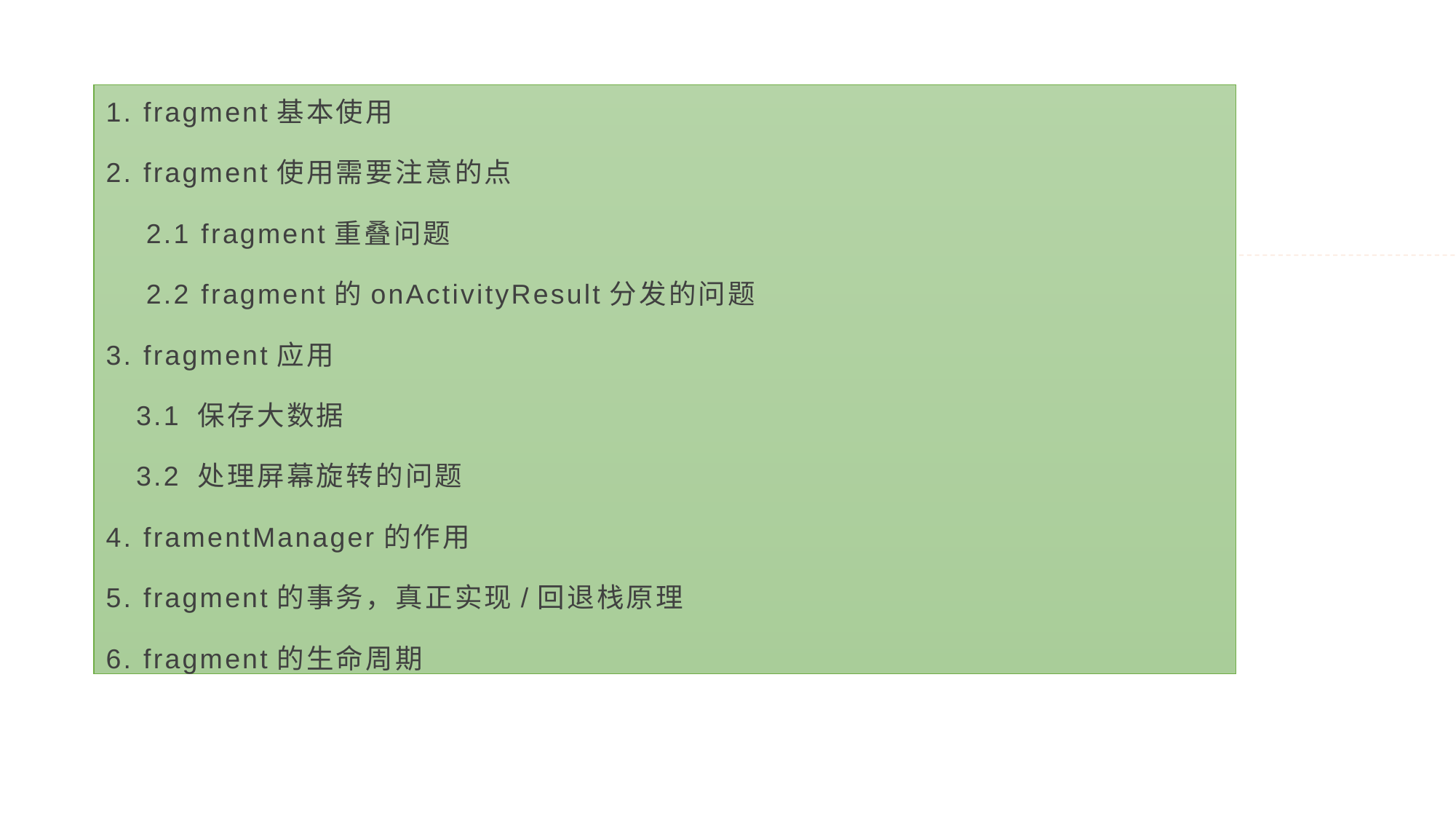

1. fragment基本使用
2. fragment使用需要注意的点
    2.1 fragment重叠问题
    2.2 fragment的onActivityResult分发的问题
3. fragment应用
   3.1 保存大数据
   3.2 处理屏幕旋转的问题
4. framentManager的作用
5. fragment的事务，真正实现/回退栈原理
6. fragment的生命周期